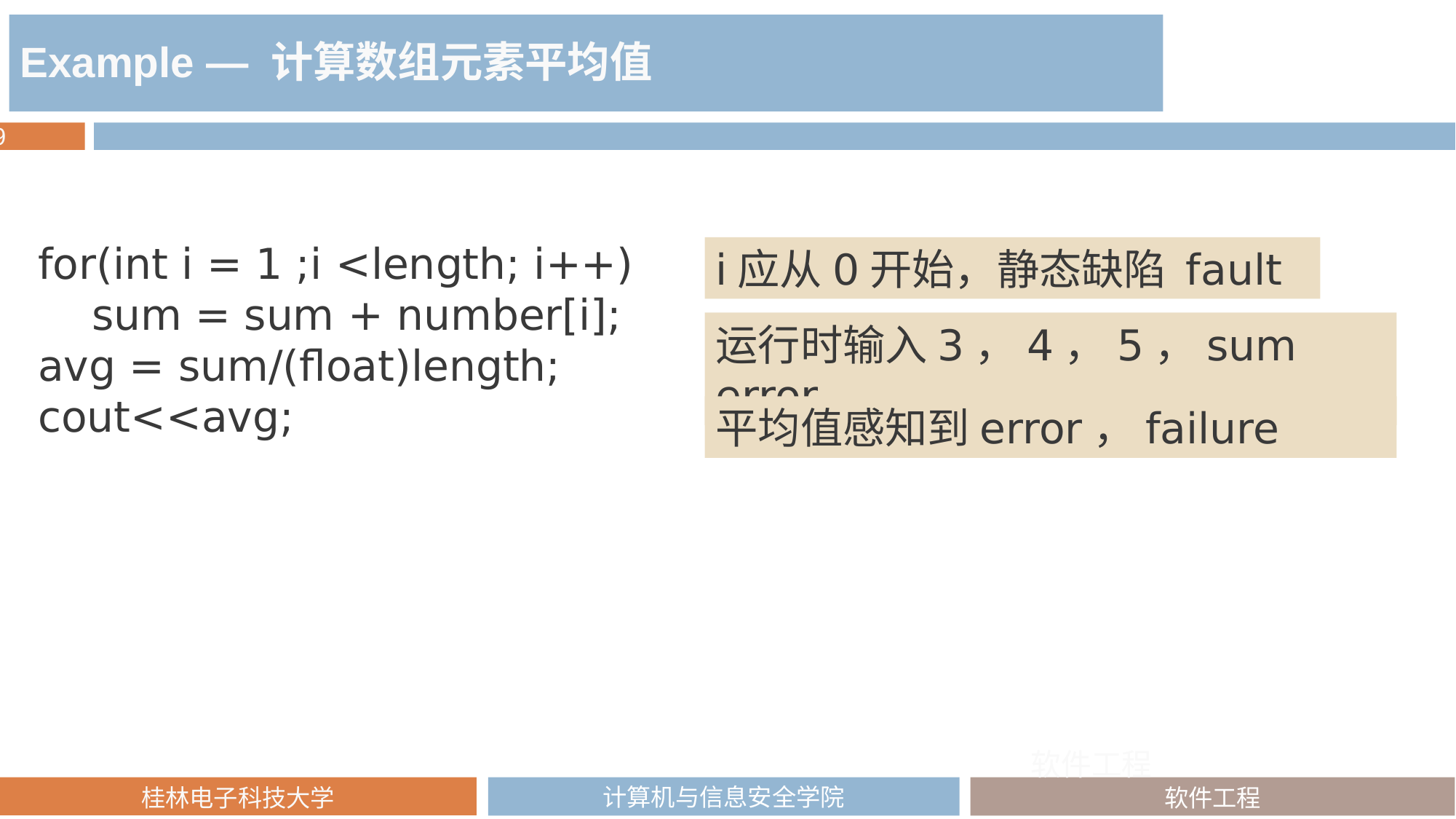

Example — 计算数组元素平均值

for(int i = 1 ;i <length; i++)
    sum = sum + number[i];
avg = sum/(float)length;
cout<<avg;
i应从0开始，静态缺陷 fault
运行时输入3，4，5，sum error
平均值感知到error，failure
软件工程